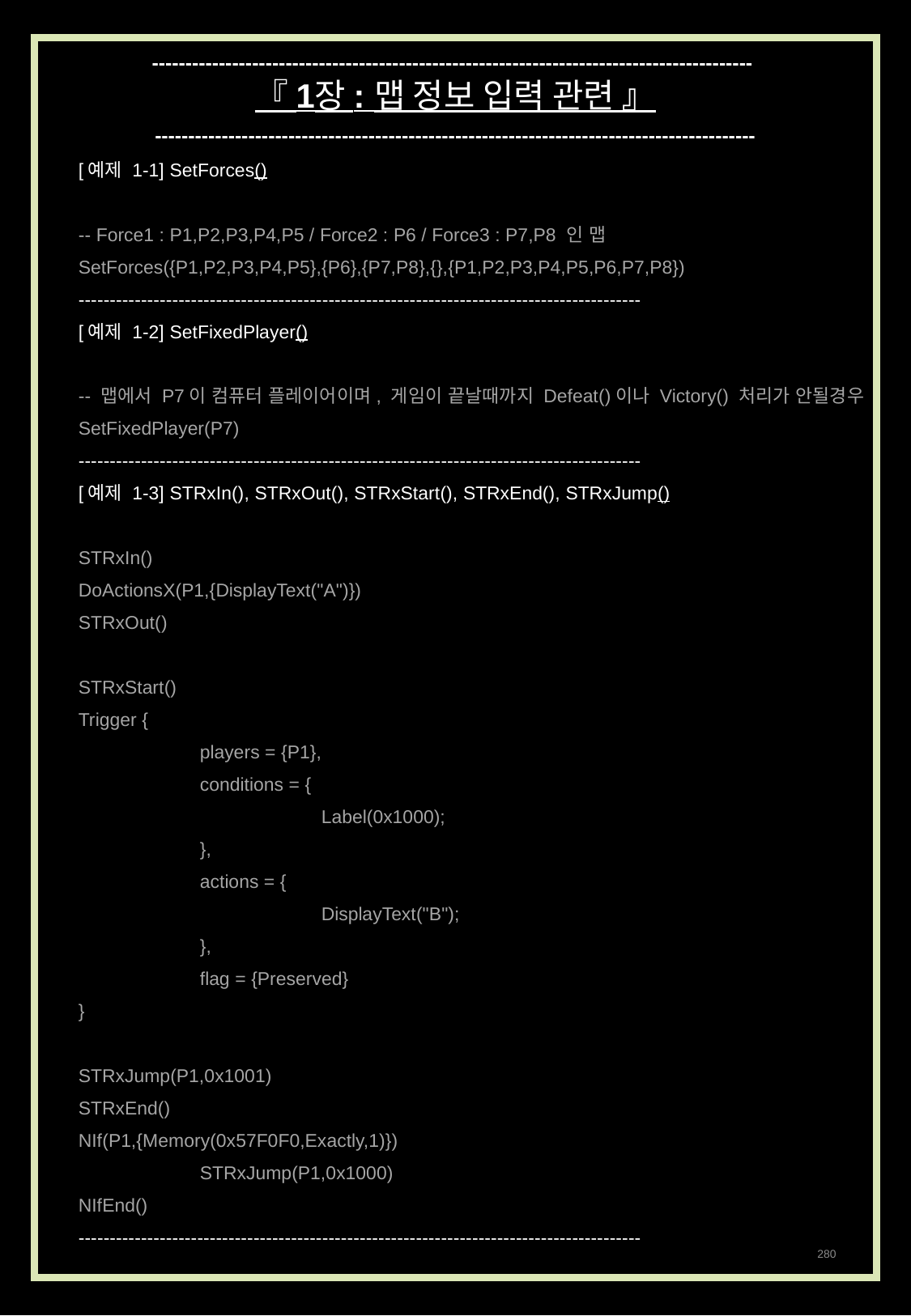

------------------------------------------------------------------------------------------
『 1장 : 맵 정보 입력 관련 』
------------------------------------------------------------------------------------------
[예제 1-1] SetForces()

-- Force1 : P1,P2,P3,P4,P5 / Force2 : P6 / Force3 : P7,P8 인 맵
SetForces({P1,P2,P3,P4,P5},{P6},{P7,P8},{},{P1,P2,P3,P4,P5,P6,P7,P8})
------------------------------------------------------------------------------------------
[예제 1-2] SetFixedPlayer()

-- 맵에서 P7이 컴퓨터 플레이어이며, 게임이 끝날때까지 Defeat()이나 Victory() 처리가 안될경우
SetFixedPlayer(P7)
------------------------------------------------------------------------------------------
[예제 1-3] STRxIn(), STRxOut(), STRxStart(), STRxEnd(), STRxJump()

STRxIn()
DoActionsX(P1,{DisplayText("A")})
STRxOut()

STRxStart()
Trigger {
	players = {P1},
	conditions = {
		Label(0x1000);
	},
	actions = {
		DisplayText("B");
	},
	flag = {Preserved}
}

STRxJump(P1,0x1001)
STRxEnd()
NIf(P1,{Memory(0x57F0F0,Exactly,1)})
	STRxJump(P1,0x1000)
NIfEnd()
------------------------------------------------------------------------------------------
280